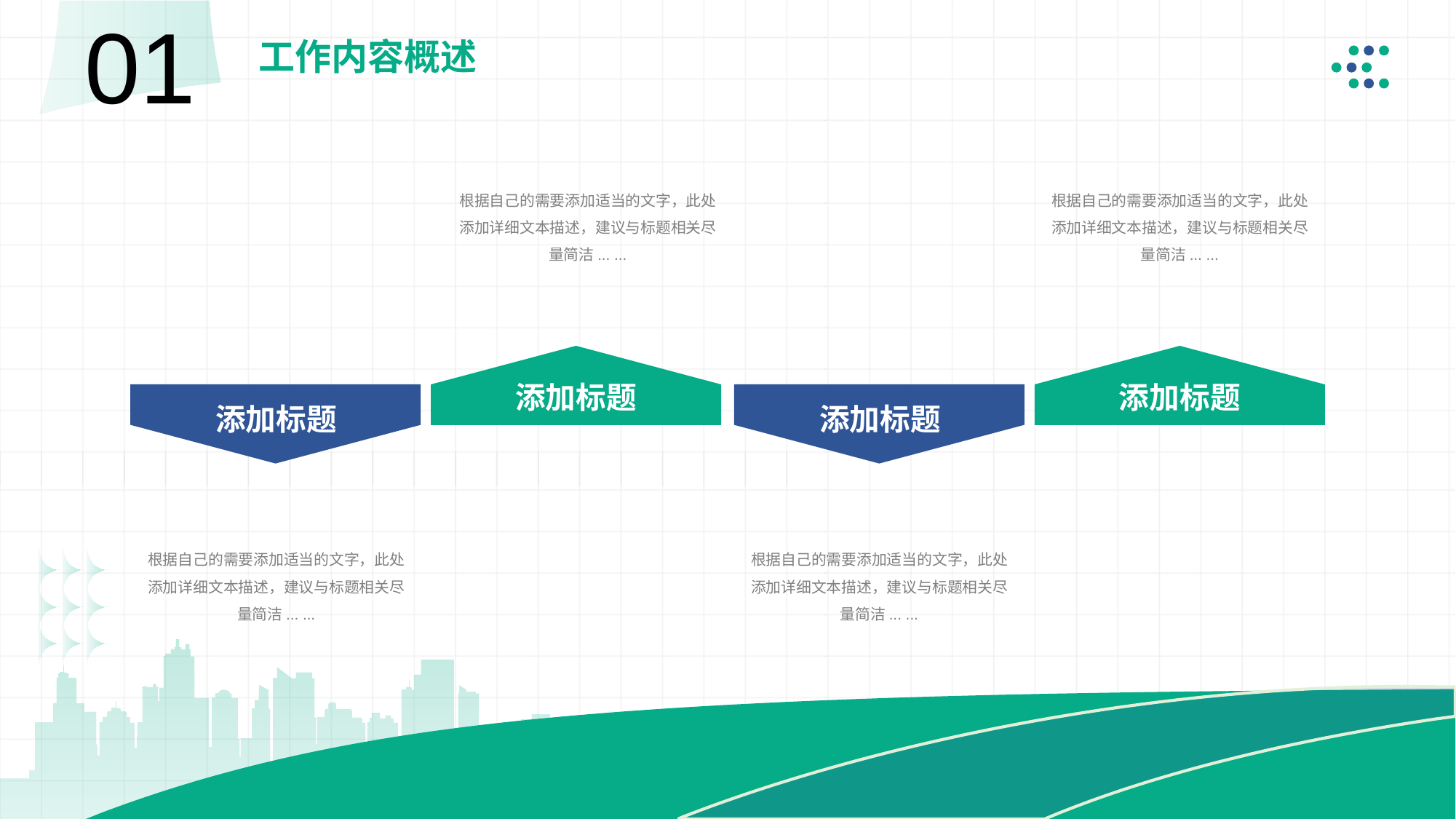

01
工作内容概述
根据自己的需要添加适当的文字，此处添加详细文本描述，建议与标题相关尽量简洁... ...
根据自己的需要添加适当的文字，此处添加详细文本描述，建议与标题相关尽量简洁... ...

添加标题

添加标题

添加标题

添加标题
根据自己的需要添加适当的文字，此处添加详细文本描述，建议与标题相关尽量简洁... ...
根据自己的需要添加适当的文字，此处添加详细文本描述，建议与标题相关尽量简洁... ...